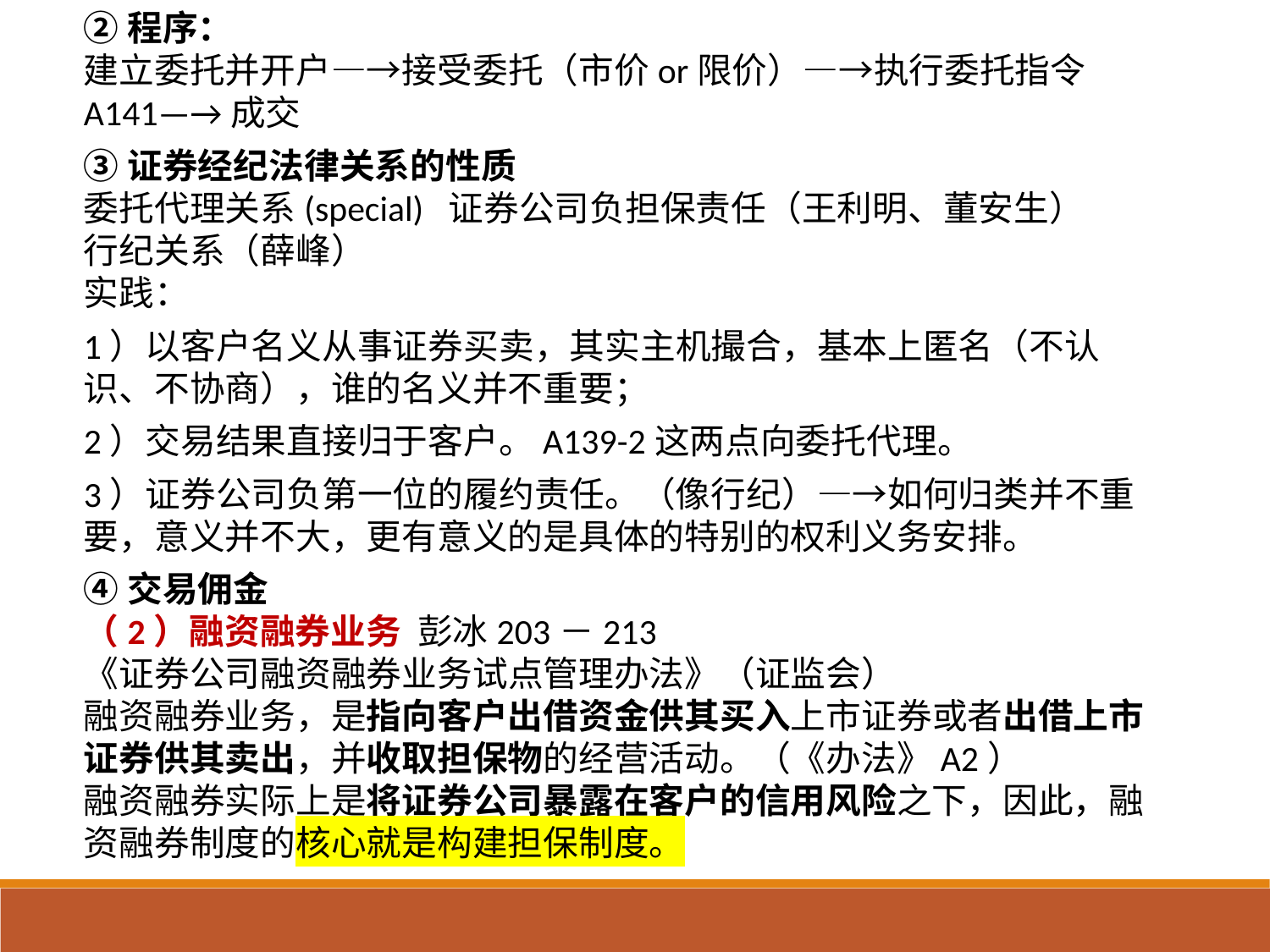

②程序：
建立委托并开户—→接受委托（市价or限价）—→执行委托指令A141—→成交
③证券经纪法律关系的性质
委托代理关系(special)  证券公司负担保责任（王利明、董安生）
行纪关系（薛峰）
实践：
1）以客户名义从事证券买卖，其实主机撮合，基本上匿名（不认识、不协商），谁的名义并不重要；
2）交易结果直接归于客户。A139-2这两点向委托代理。
3）证券公司负第一位的履约责任。（像行纪）—→如何归类并不重要，意义并不大，更有意义的是具体的特别的权利义务安排。
④交易佣金
（2）融资融券业务  彭冰203－213
《证券公司融资融券业务试点管理办法》（证监会）
融资融券业务，是指向客户出借资金供其买入上市证券或者出借上市证券供其卖出，并收取担保物的经营活动。（《办法》A2）
融资融券实际上是将证券公司暴露在客户的信用风险之下，因此，融资融券制度的核心就是构建担保制度。